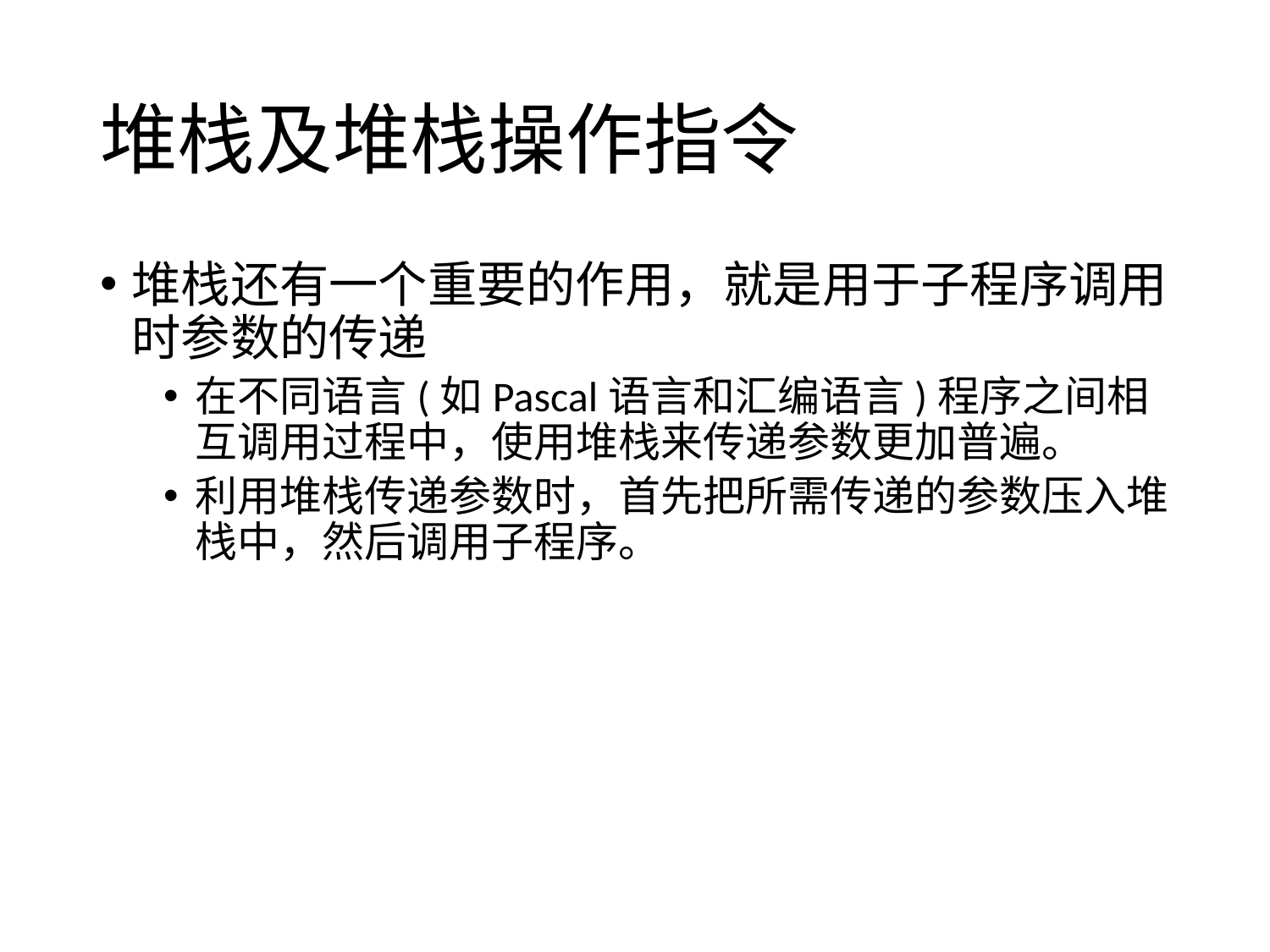

# 堆栈及堆栈操作指令
堆栈还有一个重要的作用，就是用于子程序调用时参数的传递
在不同语言(如Pascal语言和汇编语言)程序之间相互调用过程中，使用堆栈来传递参数更加普遍。
利用堆栈传递参数时，首先把所需传递的参数压入堆栈中，然后调用子程序。